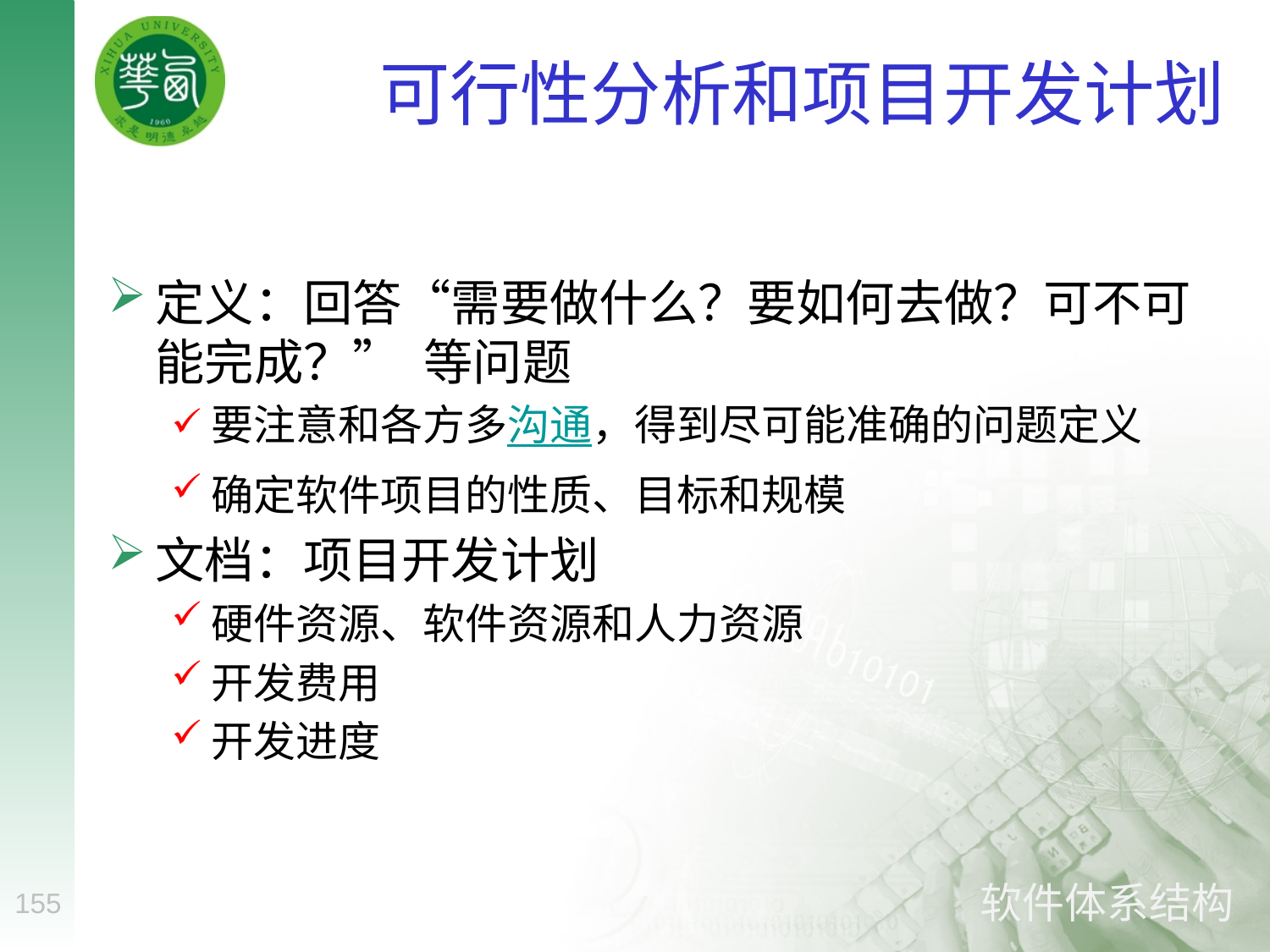

# 可行性分析和项目开发计划

定义：回答“需要做什么？要如何去做？可不可能完成？”  等问题
要注意和各方多沟通，得到尽可能准确的问题定义
确定软件项目的性质、目标和规模
文档：项目开发计划
硬件资源、软件资源和人力资源
开发费用
开发进度
155